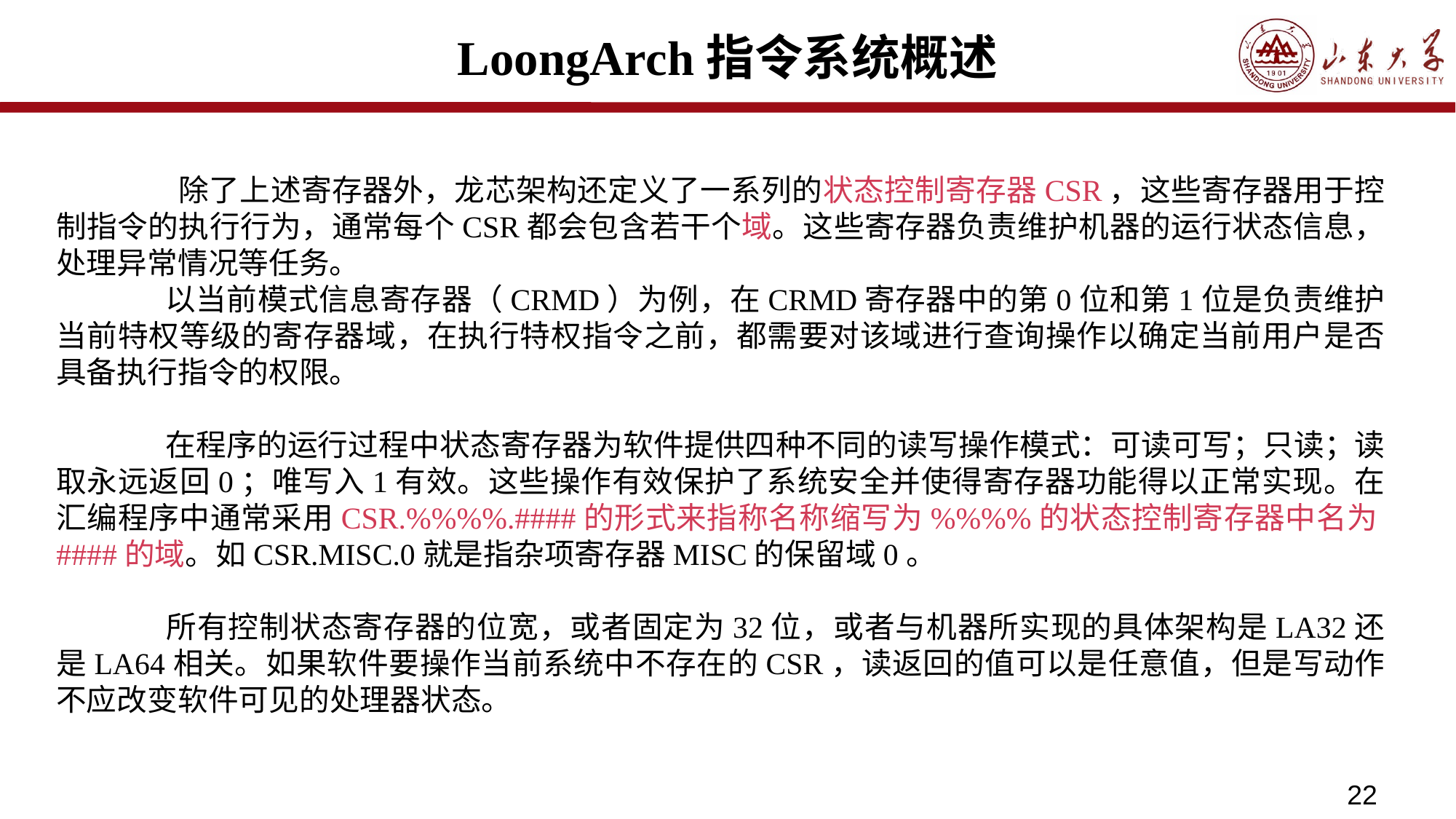

# LoongArch指令系统概述
	 除了上述寄存器外，龙芯架构还定义了一系列的状态控制寄存器CSR，这些寄存器用于控制指令的执行行为，通常每个CSR都会包含若干个域。这些寄存器负责维护机器的运行状态信息，处理异常情况等任务。
	以当前模式信息寄存器（CRMD）为例，在CRMD寄存器中的第0位和第1位是负责维护当前特权等级的寄存器域，在执行特权指令之前，都需要对该域进行查询操作以确定当前用户是否具备执行指令的权限。

	在程序的运行过程中状态寄存器为软件提供四种不同的读写操作模式：可读可写；只读；读取永远返回0；唯写入1有效。这些操作有效保护了系统安全并使得寄存器功能得以正常实现。在汇编程序中通常采用CSR.%%%%.####的形式来指称名称缩写为%%%%的状态控制寄存器中名为####的域。如CSR.MISC.0就是指杂项寄存器MISC的保留域0。

	所有控制状态寄存器的位宽，或者固定为32位，或者与机器所实现的具体架构是LA32还是LA64相关。如果软件要操作当前系统中不存在的CSR，读返回的值可以是任意值，但是写动作不应改变软件可见的处理器状态。

22